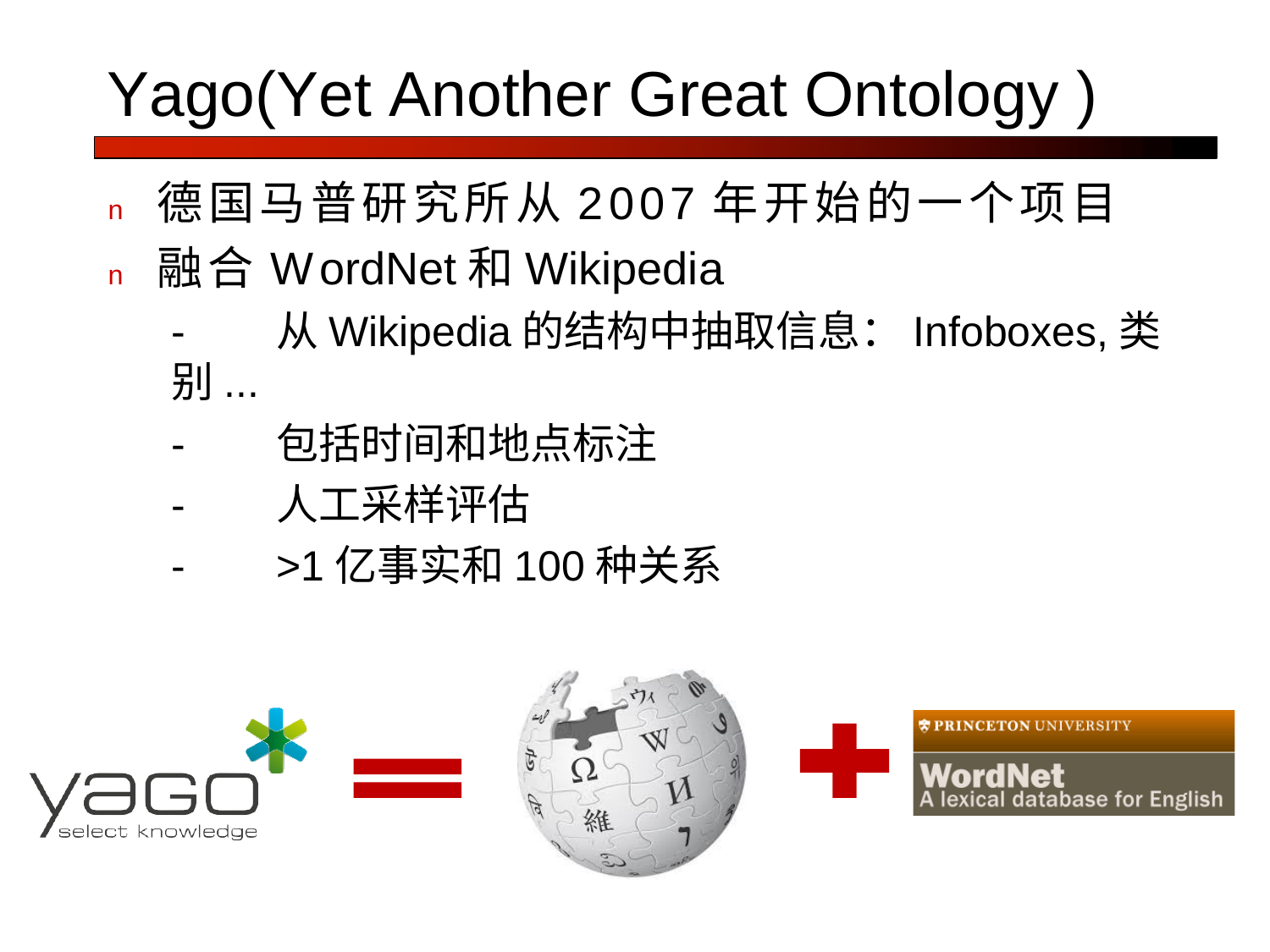

Yago(Yet Another Great Ontology )

n	德国马普研究所从2007年开始的一个项目

n	融合WordNet和Wikipedia

-	从Wikipedia的结构中抽取信息：Infoboxes,类别...

-	包括时间和地点标注

-	人工采样评估

-	>1亿事实和100种关系